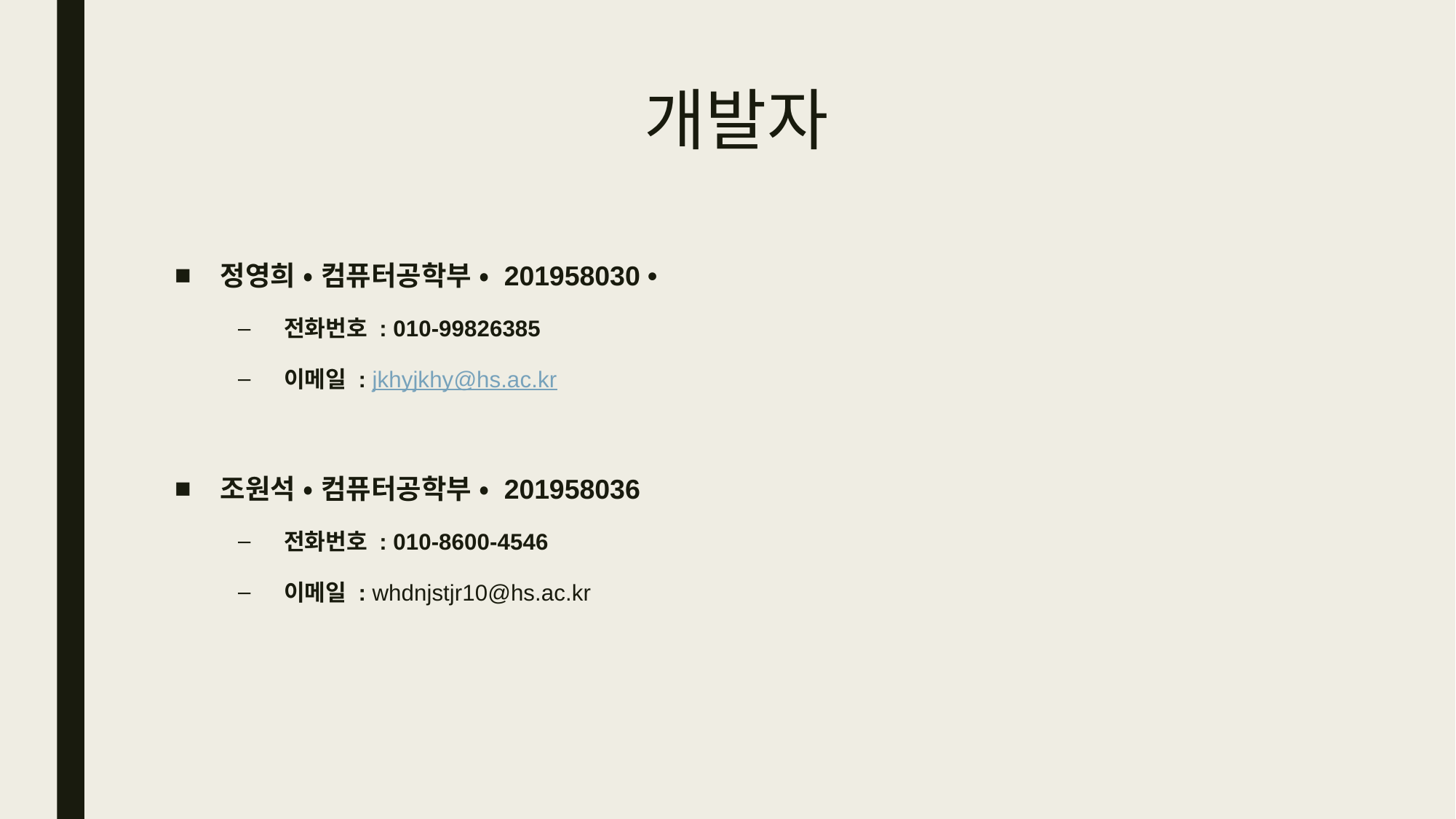

# 개발자

정영희 • 컴퓨터공학부 • 201958030 •
전화번호 : 010-99826385
이메일 : jkhyjkhy@hs.ac.kr

조원석 • 컴퓨터공학부 • 201958036
전화번호 : 010-8600-4546
이메일 : whdnjstjr10@hs.ac.kr